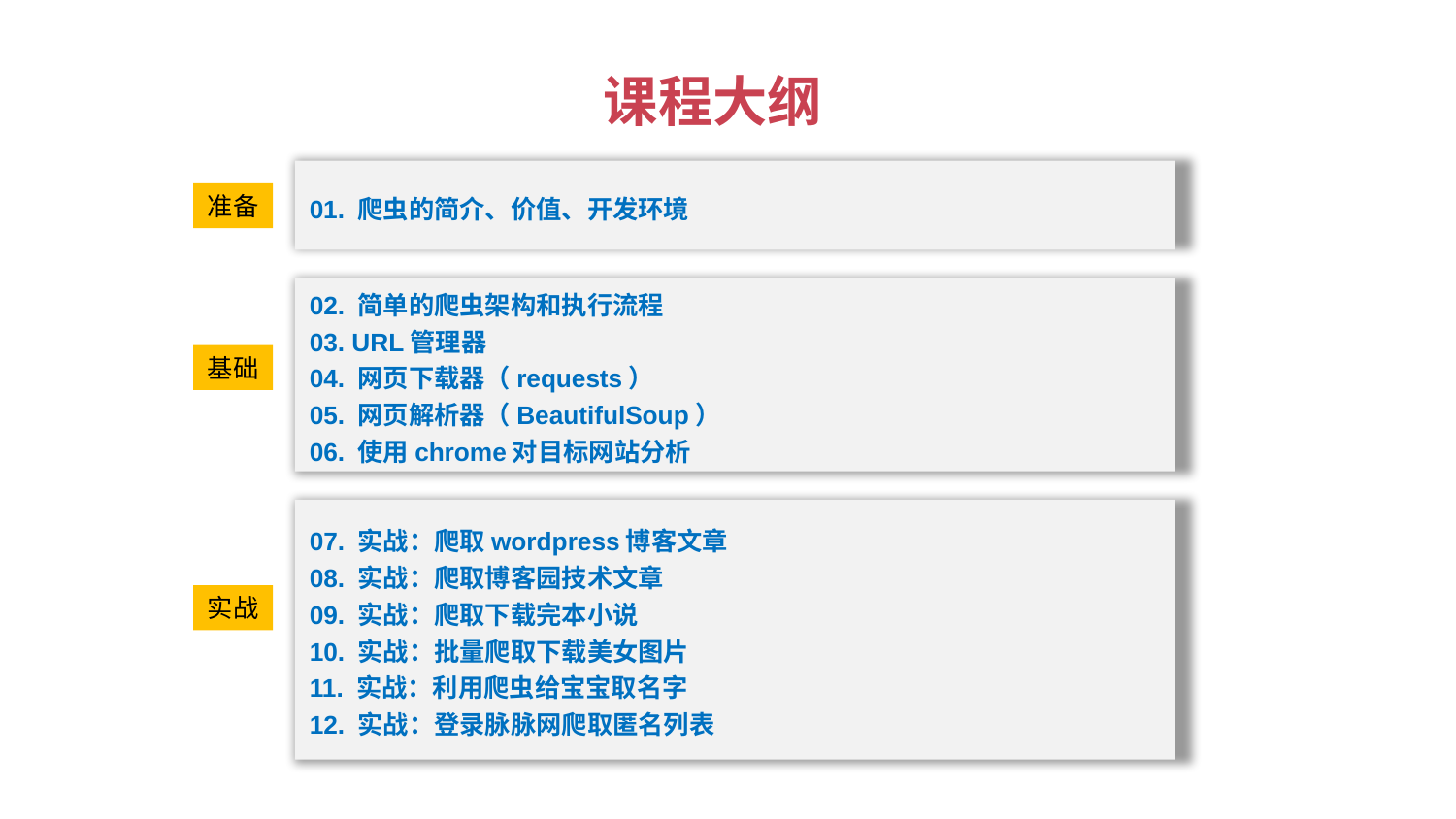

# 课程大纲
01. 爬虫的简介、价值、开发环境
准备
02. 简单的爬虫架构和执行流程
03. URL管理器
04. 网页下载器（requests）
05. 网页解析器（BeautifulSoup）
06. 使用chrome对目标网站分析
基础
07. 实战：爬取wordpress博客文章
08. 实战：爬取博客园技术文章
09. 实战：爬取下载完本小说
10. 实战：批量爬取下载美女图片
11. 实战：利用爬虫给宝宝取名字
12. 实战：登录脉脉网爬取匿名列表
实战